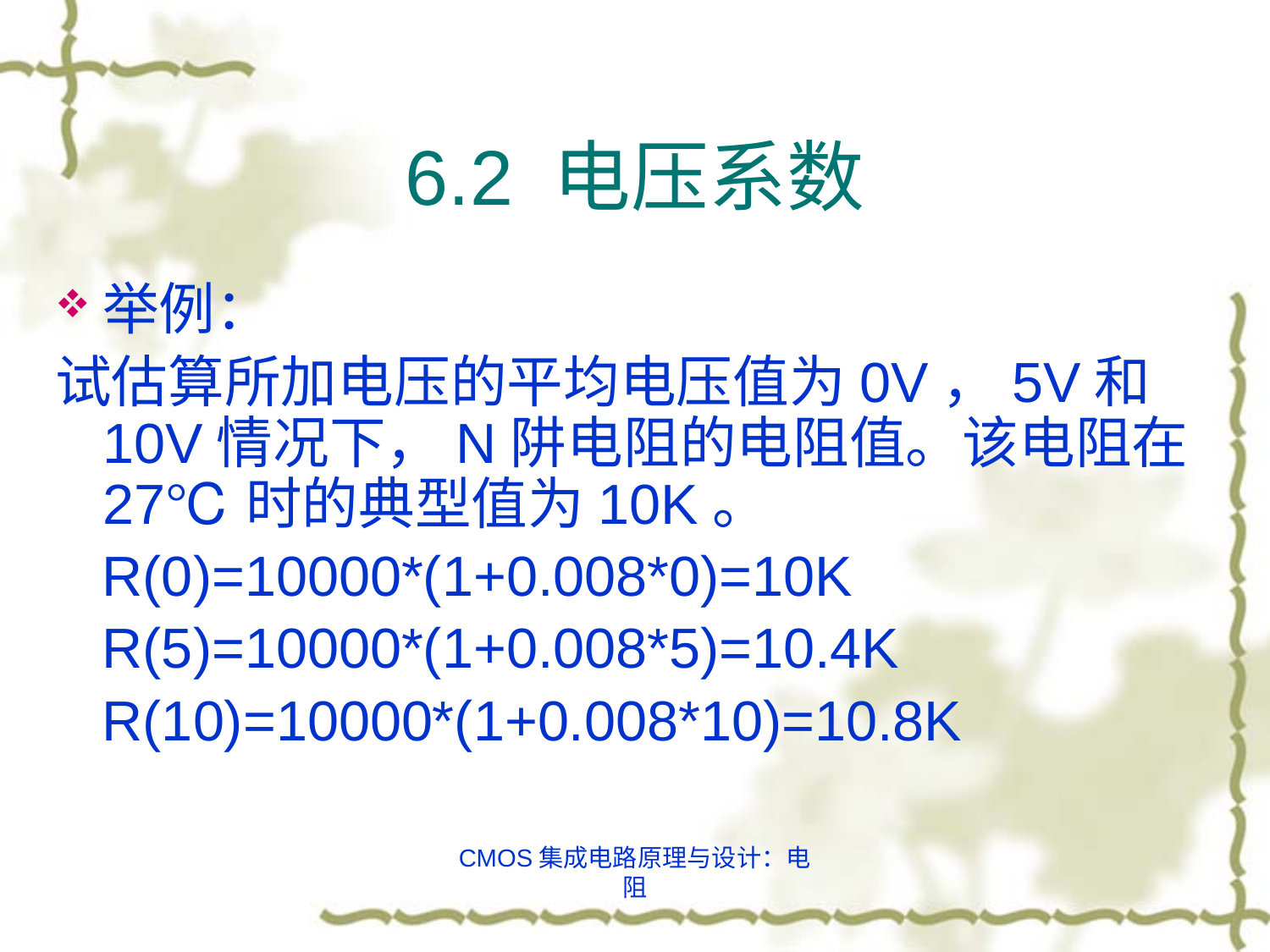

# 6.2 电压系数
举例：
试估算所加电压的平均电压值为0V，5V和10V情况下，N阱电阻的电阻值。该电阻在27℃时的典型值为10K。
   R(0)=10000*(1+0.008*0)=10K
   R(5)=10000*(1+0.008*5)=10.4K
   R(10)=10000*(1+0.008*10)=10.8K

CMOS集成电路原理与设计：电阻
9